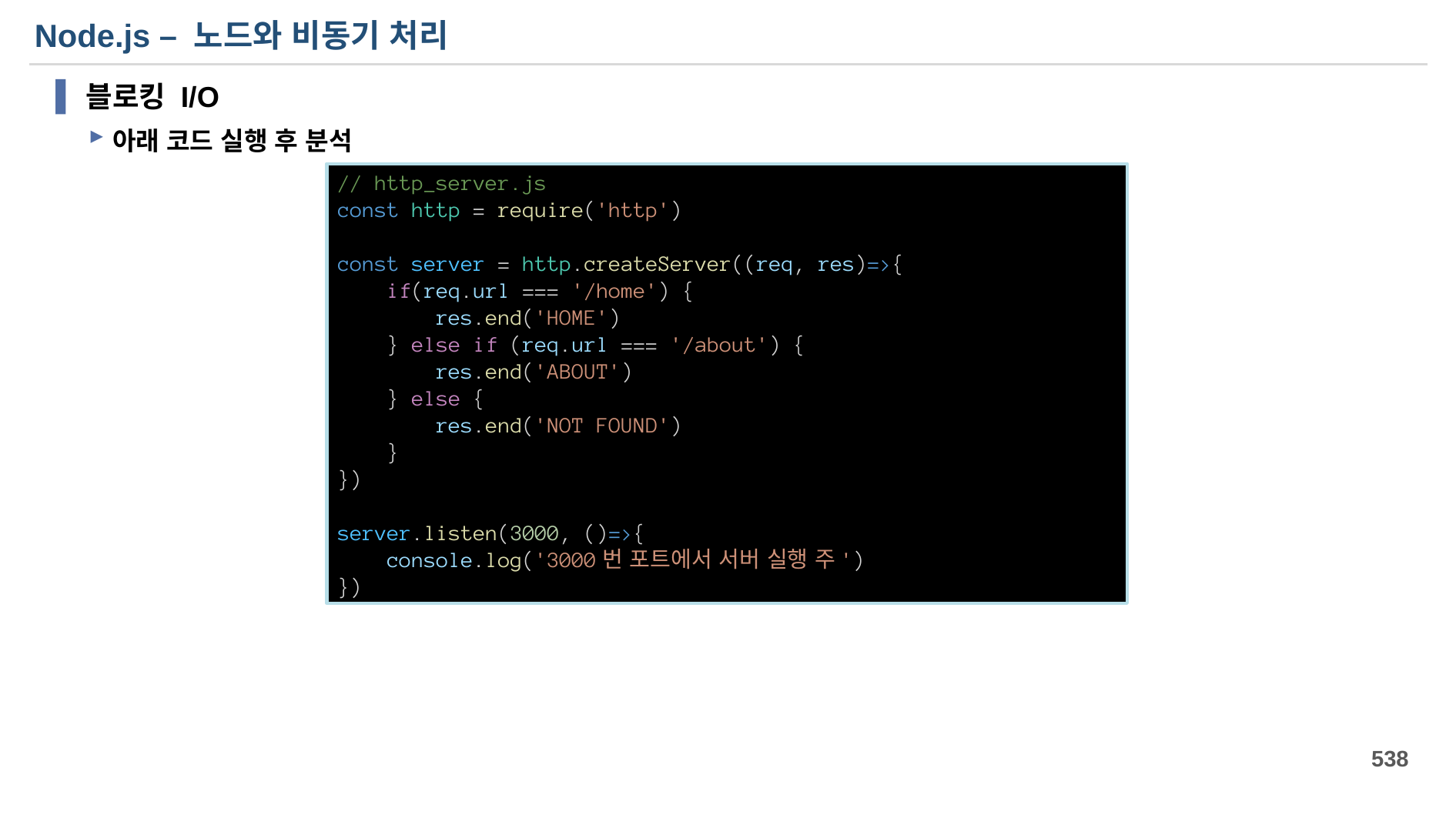

# Node.js – 노드와 비동기 처리
블로킹 I/O
아래 코드 실행 후 분석

// http_server.js
const http = require('http')
const server = http.createServer((req, res)=>{
    if(req.url === '/home') {
        res.end('HOME')
    } else if (req.url === '/about') {
        res.end('ABOUT')
    } else {
        res.end('NOT FOUND')
    }
})
server.listen(3000, ()=>{
    console.log('3000번 포트에서 서버 실행 주')
})
538